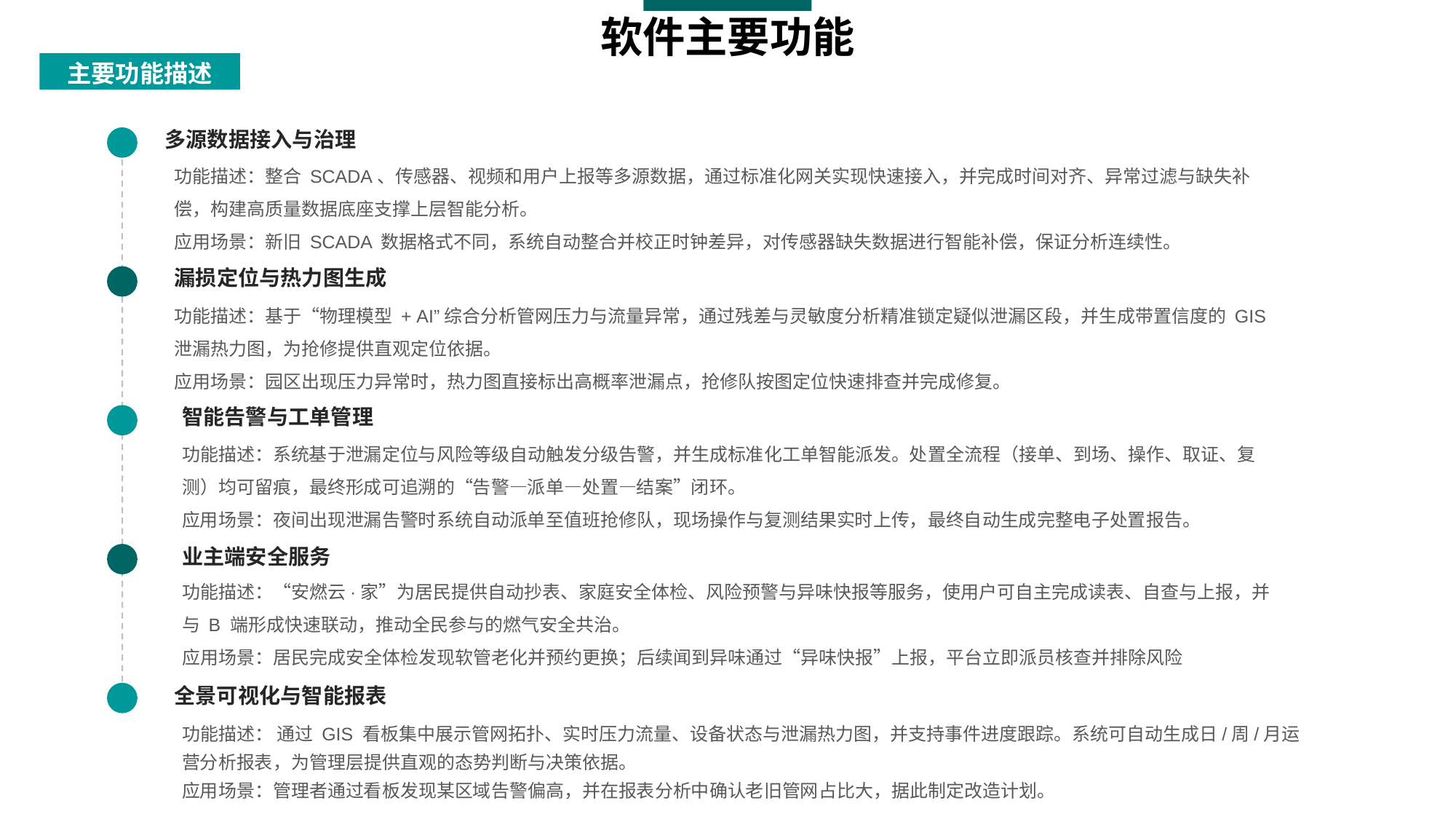

软件主要功能

主要功能描述

多源数据接入与治理

功能描述：整合 SCADA、传感器、视频和用户上报等多源数据，通过标准化网关实现快速接入，并完成时间对齐、异常过滤与缺失补偿，构建高质量数据底座支撑上层智能分析。
应用场景：新旧 SCADA 数据格式不同，系统自动整合并校正时钟差异，对传感器缺失数据进行智能补偿，保证分析连续性。
漏损定位与热力图生成

功能描述：基于“物理模型 + AI”综合分析管网压力与流量异常，通过残差与灵敏度分析精准锁定疑似泄漏区段，并生成带置信度的 GIS 泄漏热力图，为抢修提供直观定位依据。
应用场景：园区出现压力异常时，热力图直接标出高概率泄漏点，抢修队按图定位快速排查并完成修复。
智能告警与工单管理

功能描述：系统基于泄漏定位与风险等级自动触发分级告警，并生成标准化工单智能派发。处置全流程（接单、到场、操作、取证、复测）均可留痕，最终形成可追溯的“告警—派单—处置—结案”闭环。
应用场景：夜间出现泄漏告警时系统自动派单至值班抢修队，现场操作与复测结果实时上传，最终自动生成完整电子处置报告。
业主端安全服务

功能描述：“安燃云·家”为居民提供自动抄表、家庭安全体检、风险预警与异味快报等服务，使用户可自主完成读表、自查与上报，并与 B 端形成快速联动，推动全民参与的燃气安全共治。
应用场景：居民完成安全体检发现软管老化并预约更换；后续闻到异味通过“异味快报”上报，平台立即派员核查并排除风险
全景可视化与智能报表

功能描述： 通过 GIS 看板集中展示管网拓扑、实时压力流量、设备状态与泄漏热力图，并支持事件进度跟踪。系统可自动生成日/周/月运营分析报表，为管理层提供直观的态势判断与决策依据。
应用场景：管理者通过看板发现某区域告警偏高，并在报表分析中确认老旧管网占比大，据此制定改造计划。